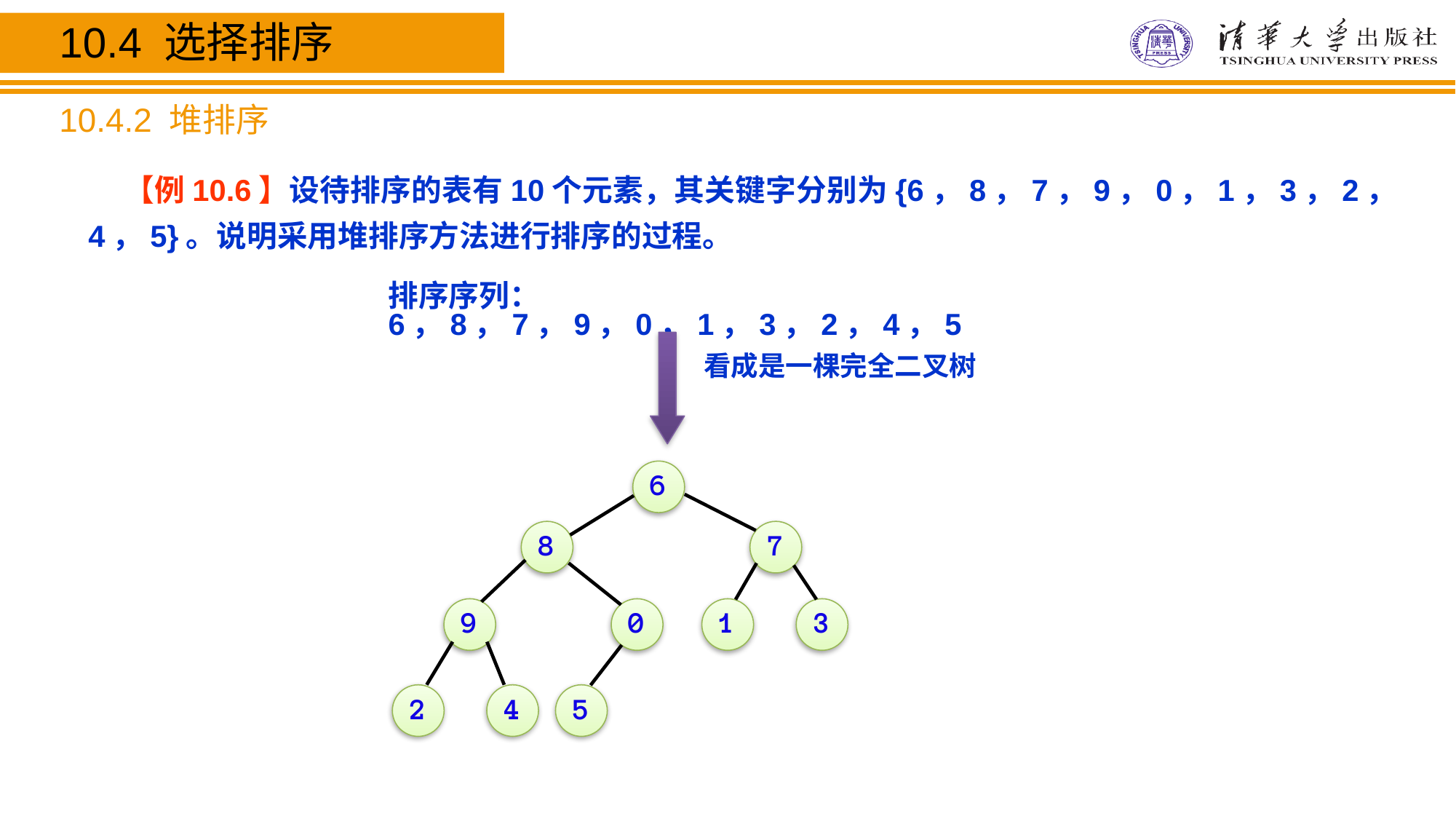

10.4 选择排序
10.4.2 堆排序
    【例10.6】设待排序的表有10个元素，其关键字分别为{6，8，7，9，0，1，3，2，4，5}。说明采用堆排序方法进行排序的过程。
排序序列：6，8，7，9，0，1，3，2，4，5

看成是一棵完全二叉树
6

8
7

9
0
1
3

2
4
5